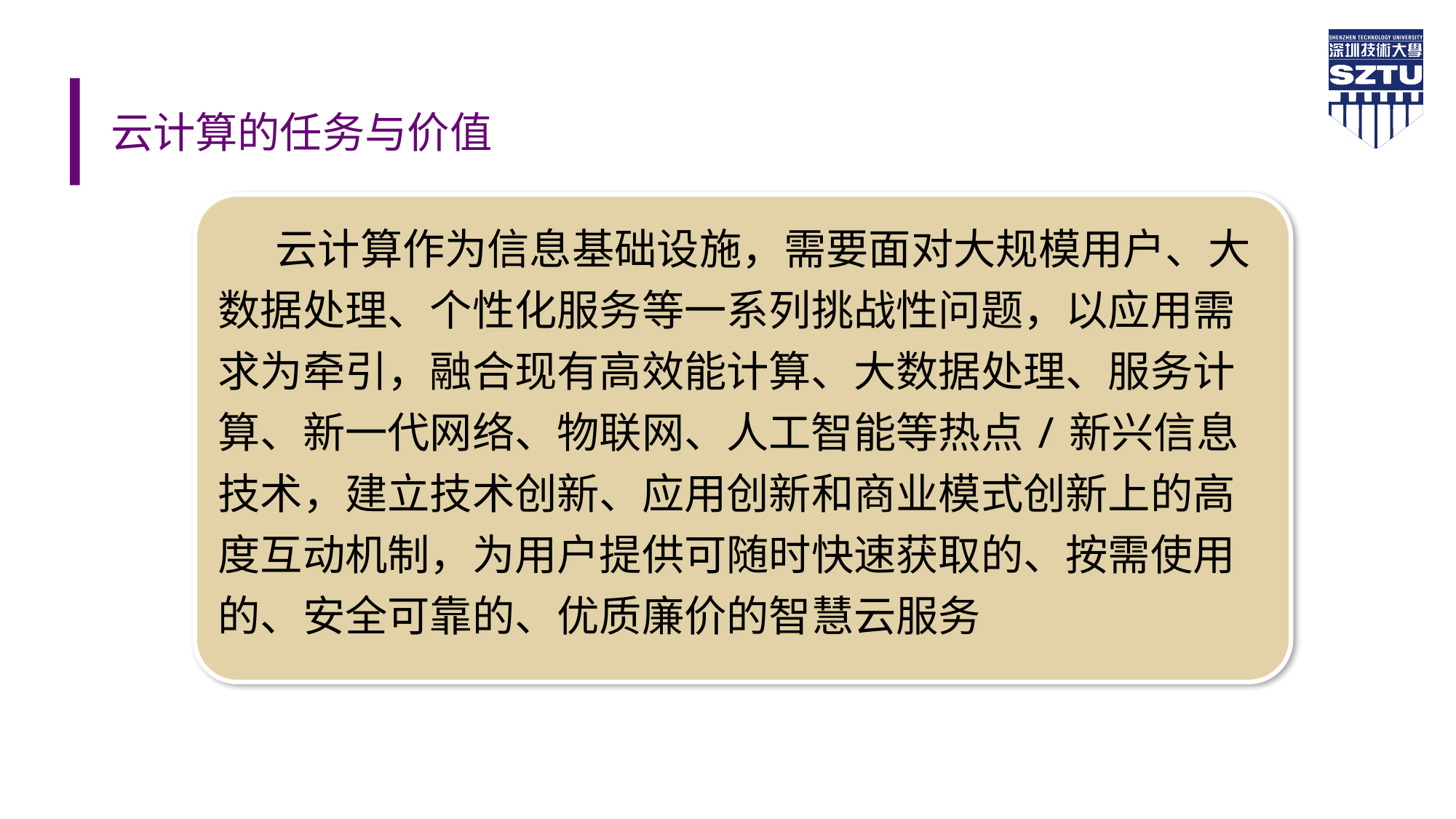

# 云计算的任务与价值
     云计算作为信息基础设施，需要面对大规模用户、大数据处理、个性化服务等一系列挑战性问题，以应用需求为牵引，融合现有高效能计算、大数据处理、服务计算、新一代网络、物联网、人工智能等热点/新兴信息技术，建立技术创新、应用创新和商业模式创新上的高度互动机制，为用户提供可随时快速获取的、按需使用的、安全可靠的、优质廉价的智慧云服务